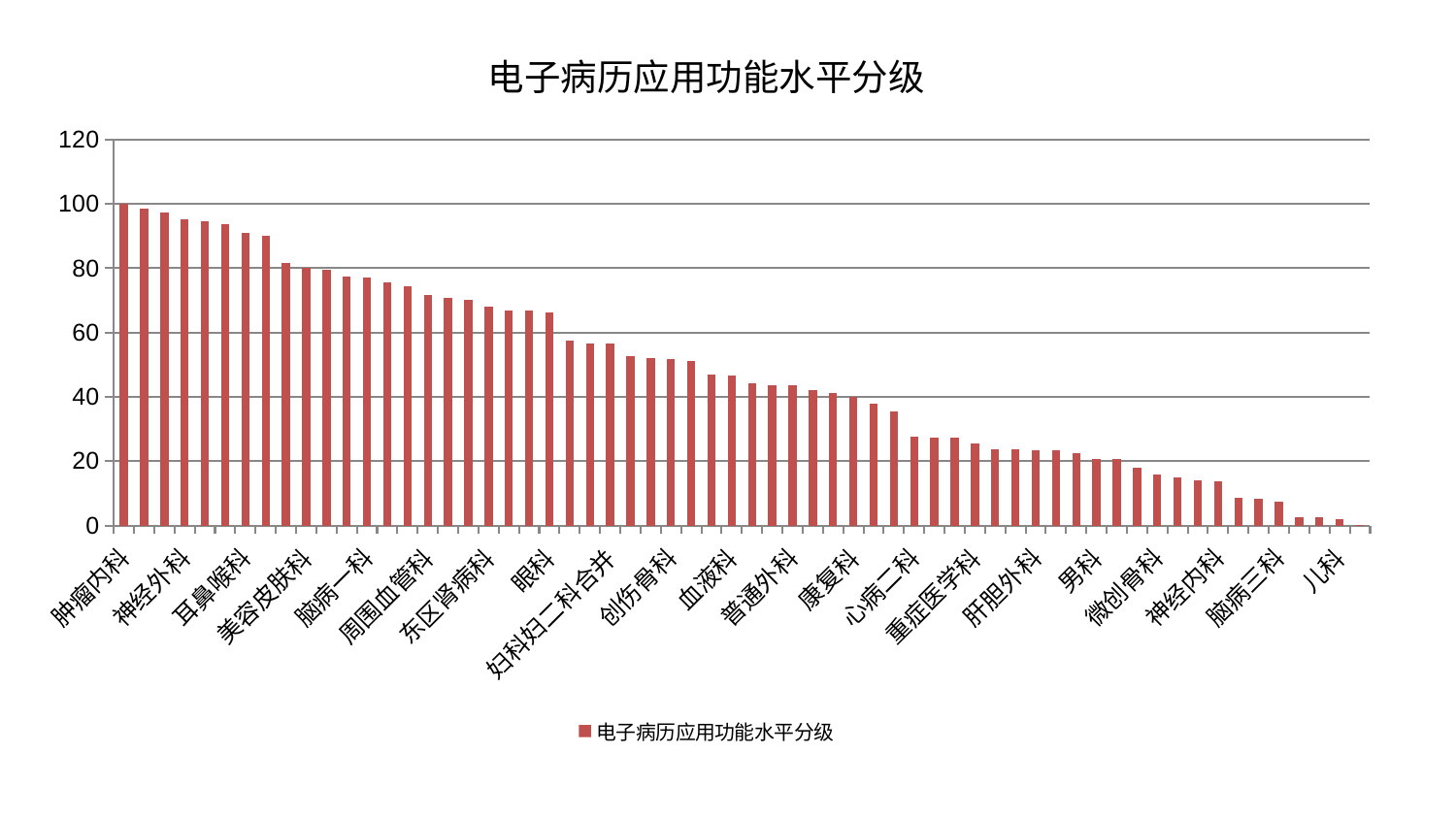

### Chart: 电子病历应用功能水平分级

| Category | 电子病历应用功能水平分级 |
|---|---|
| 肿瘤内科 | 100.0 |
| 心病四科 | 98.59332840259697 |
| 肝病科 | 97.19111255584865 |
| 神经外科 | 95.14788476258406 |
| 脑病二科 | 94.63484628028885 |
| 综合内科 | 93.5629996614728 |
| 耳鼻喉科 | 91.14814790258434 |
| 小儿推拿科 | 90.10659612113936 |
| 推拿科 | 81.53556151037213 |
| 美容皮肤科 | 79.9806560001325 |
| 中医经典科 | 79.59227229585068 |
| 泌尿外科 | 77.37896609497498 |
| 脑病一科 | 77.05205907352347 |
| 心病一科 | 75.45968898962904 |
| 心病三科 | 74.2946850474222 |
| 周围血管科 | 71.75939001116538 |
| 治未病中心 | 70.79622749018529 |
| 显微骨科 | 70.21806454734403 |
| 东区肾病科 | 68.21152333155477 |
| 产科 | 66.82399806047763 |
| 脾胃病科 | 66.75396754589158 |
| 眼科 | 66.18499243162772 |
| 胸外科 | 57.61227714822203 |
| 妇科 | 56.65532158086128 |
| 妇科妇二科合并 | 56.47662360889166 |
| 脾胃科消化科合并 | 52.68389690152215 |
| 医院 | 52.2184085559224 |
| 创伤骨科 | 51.70832977816753 |
| 肛肠科 | 51.23380376312448 |
| 老年医学科 | 47.041430338775655 |
| 血液科 | 46.7055799889028 |
| 骨科 | 44.31672310272124 |
| 西区重症医学科 | 43.720985444338865 |
| 普通外科 | 43.47471823306573 |
| 脊柱骨科 | 42.170344299611116 |
| 口腔科 | 41.151158266622694 |
| 康复科 | 39.96969678251672 |
| 肾脏内科 | 37.74223765990522 |
| 中医外治中心 | 35.586103226468516 |
| 心病二科 | 27.603792058385945 |
| 呼吸内科 | 27.309197152747515 |
| 消化内科 | 27.233250200899565 |
| 重症医学科 | 25.541452862862652 |
| 针灸科 | 23.74088418343927 |
| 东区重症医学科 | 23.737059386122336 |
| 肝胆外科 | 23.407836451236463 |
| 肾病科 | 23.30061427521781 |
| 乳腺甲状腺外科 | 22.348911078889994 |
| 男科 | 20.741413462417878 |
| 关节骨科 | 20.737449867469266 |
| 心血管内科 | 17.996133650635 |
| 微创骨科 | 15.833230009995233 |
| 运动损伤骨科 | 15.07858243468633 |
| 风湿病科 | 14.017498220874645 |
| 神经内科 | 13.68090629772659 |
| 小儿骨科 | 8.502286353111968 |
| 身心医学科 | 8.253220516211048 |
| 脑病三科 | 7.49505094386391 |
| 内分泌科 | 2.6776943792311947 |
| 皮肤科 | 2.4762986428548777 |
| 儿科 | 1.9772377373935552 |
| 妇二科 | 0.28866973119677936 |
23